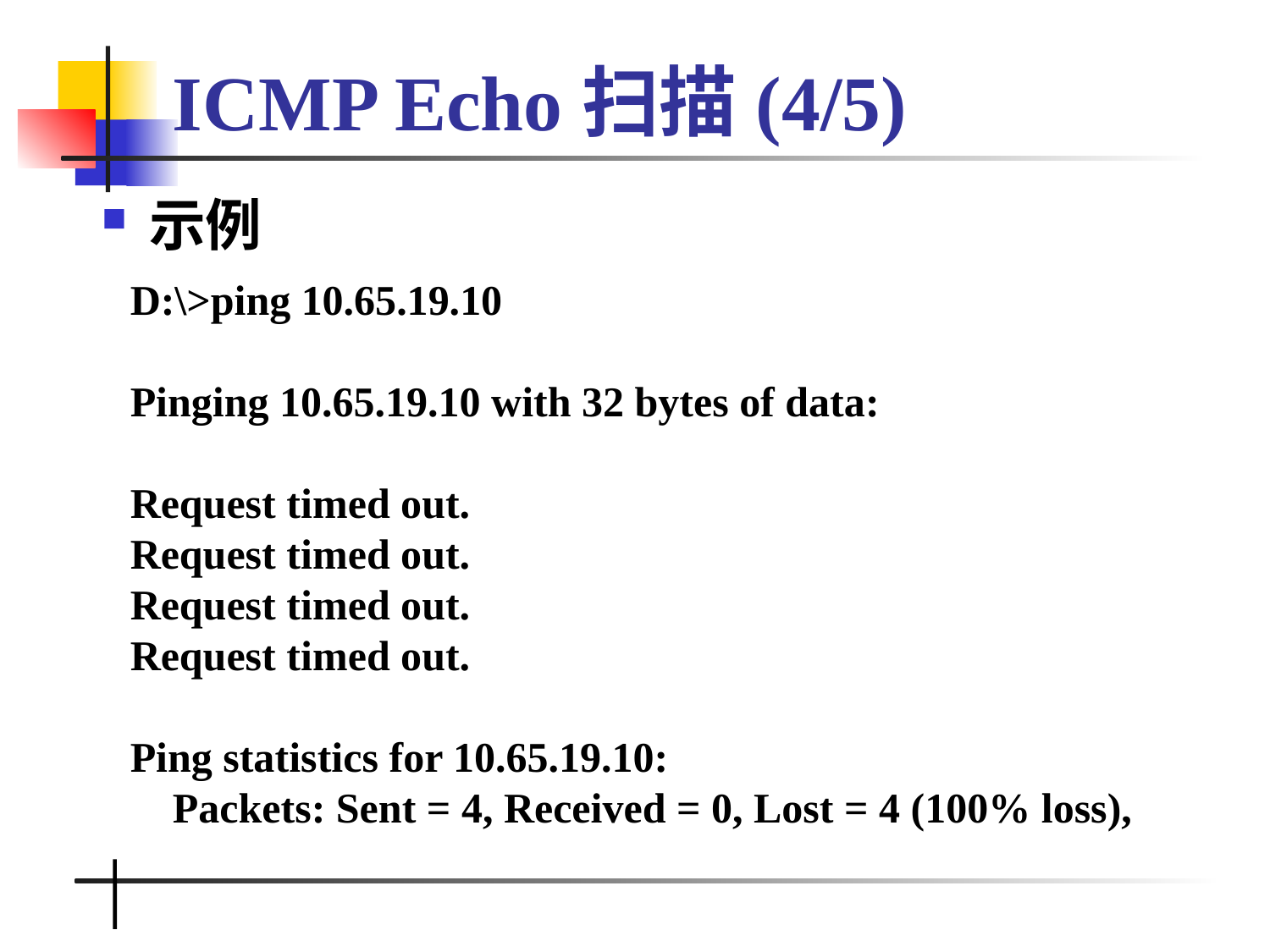

# ICMP Echo扫描(4/5)
示例
D:\>ping 10.65.19.10

Pinging 10.65.19.10 with 32 bytes of data:

Request timed out.
Request timed out.
Request timed out.
Request timed out.

Ping statistics for 10.65.19.10:
    Packets: Sent = 4, Received = 0, Lost = 4 (100% loss),